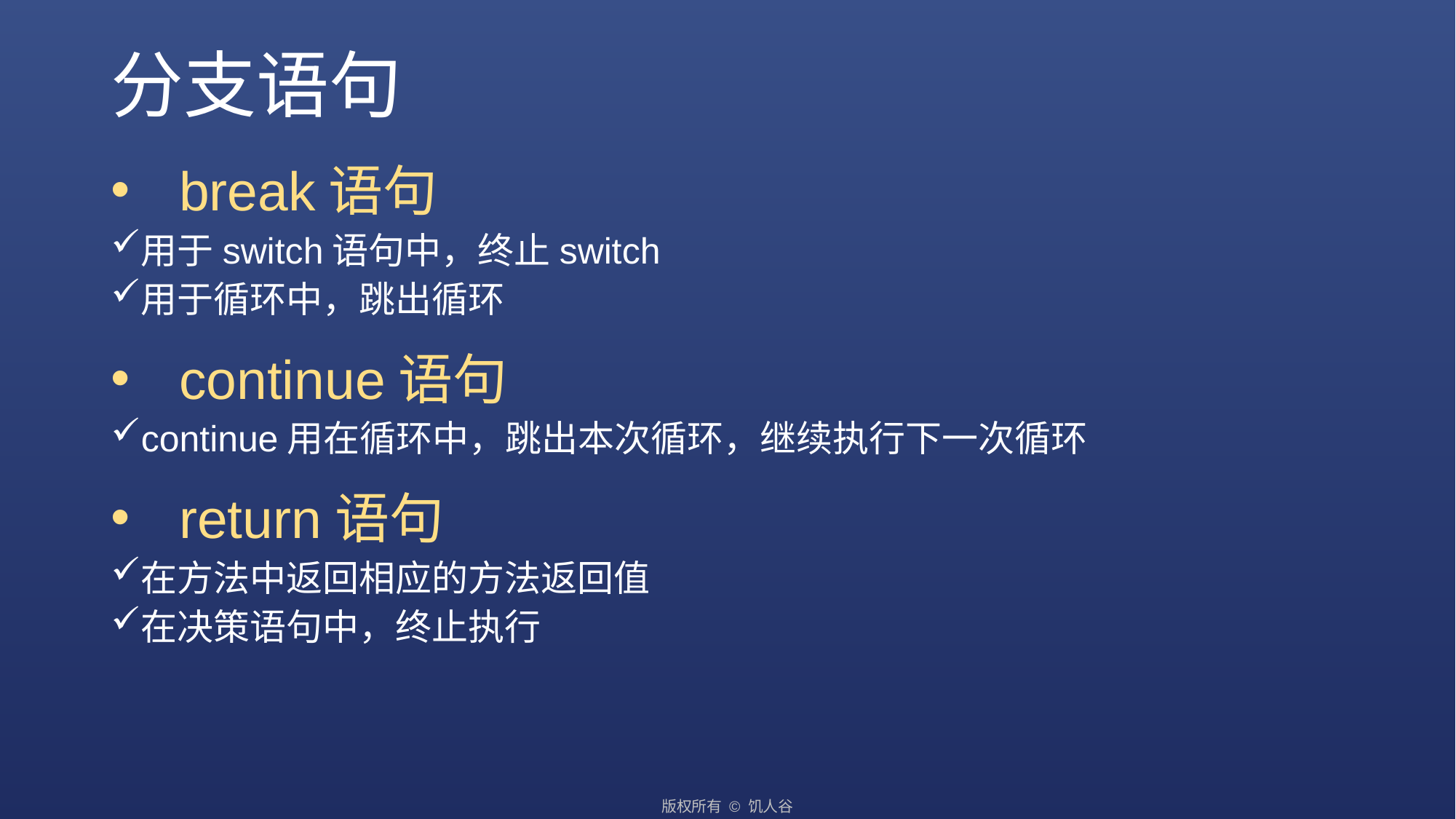

# 分支语句
break语句
用于switch语句中，终止switch
用于循环中，跳出循环
continue语句
continue用在循环中，跳出本次循环，继续执行下一次循环
return语句
在方法中返回相应的方法返回值
在决策语句中，终止执行